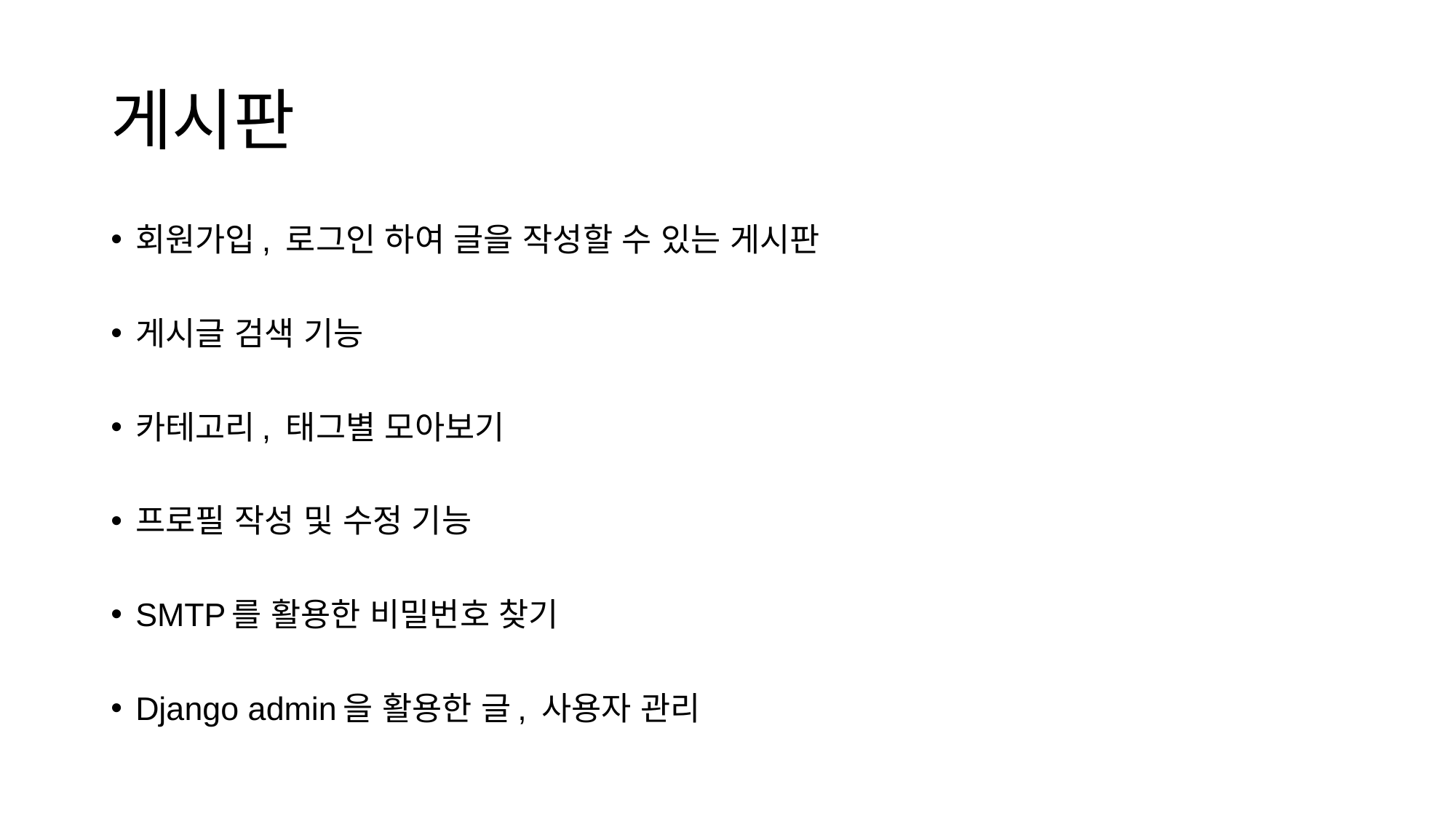

# 게시판
회원가입, 로그인 하여 글을 작성할 수 있는 게시판

게시글 검색 기능

카테고리, 태그별 모아보기

프로필 작성 및 수정 기능

SMTP를 활용한 비밀번호 찾기

Django admin을 활용한 글, 사용자 관리